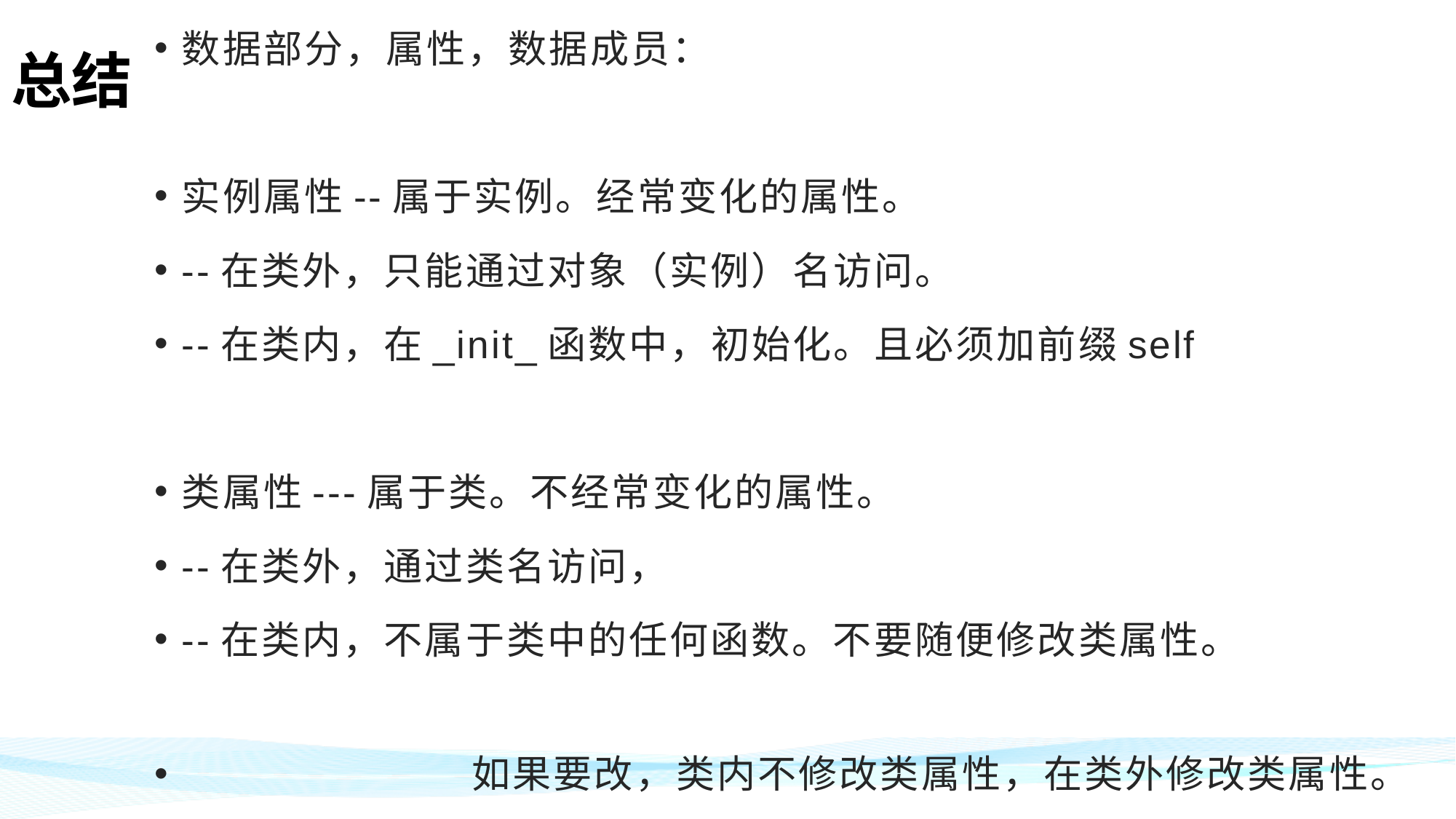

数据部分，属性，数据成员：

实例属性--属于实例。经常变化的属性。
--在类外，只能通过对象（实例）名访问。
--在类内，在_init_函数中，初始化。且必须加前缀self

类属性---属于类。不经常变化的属性。
--在类外，通过类名访问，
--在类内，不属于类中的任何函数。不要随便修改类属性。
                          如果要改，类内不修改类属性，在类外修改类属性。

总结